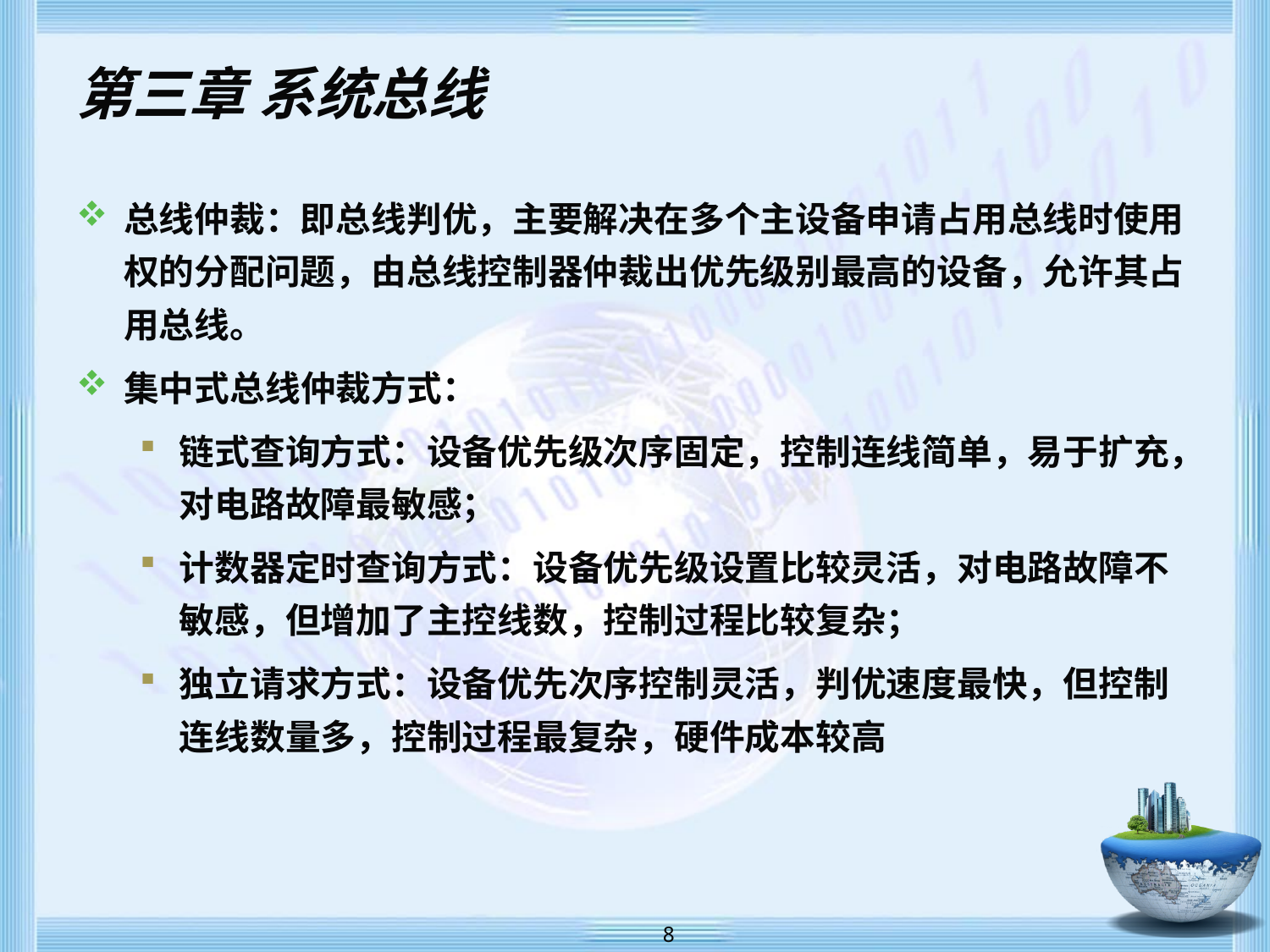

# 第三章 系统总线
总线仲裁：即总线判优，主要解决在多个主设备申请占用总线时使用权的分配问题，由总线控制器仲裁出优先级别最高的设备，允许其占用总线。
集中式总线仲裁方式：
链式查询方式：设备优先级次序固定，控制连线简单，易于扩充，对电路故障最敏感；
计数器定时查询方式：设备优先级设置比较灵活，对电路故障不敏感，但增加了主控线数，控制过程比较复杂；
独立请求方式：设备优先次序控制灵活，判优速度最快，但控制连线数量多，控制过程最复杂，硬件成本较高
    8